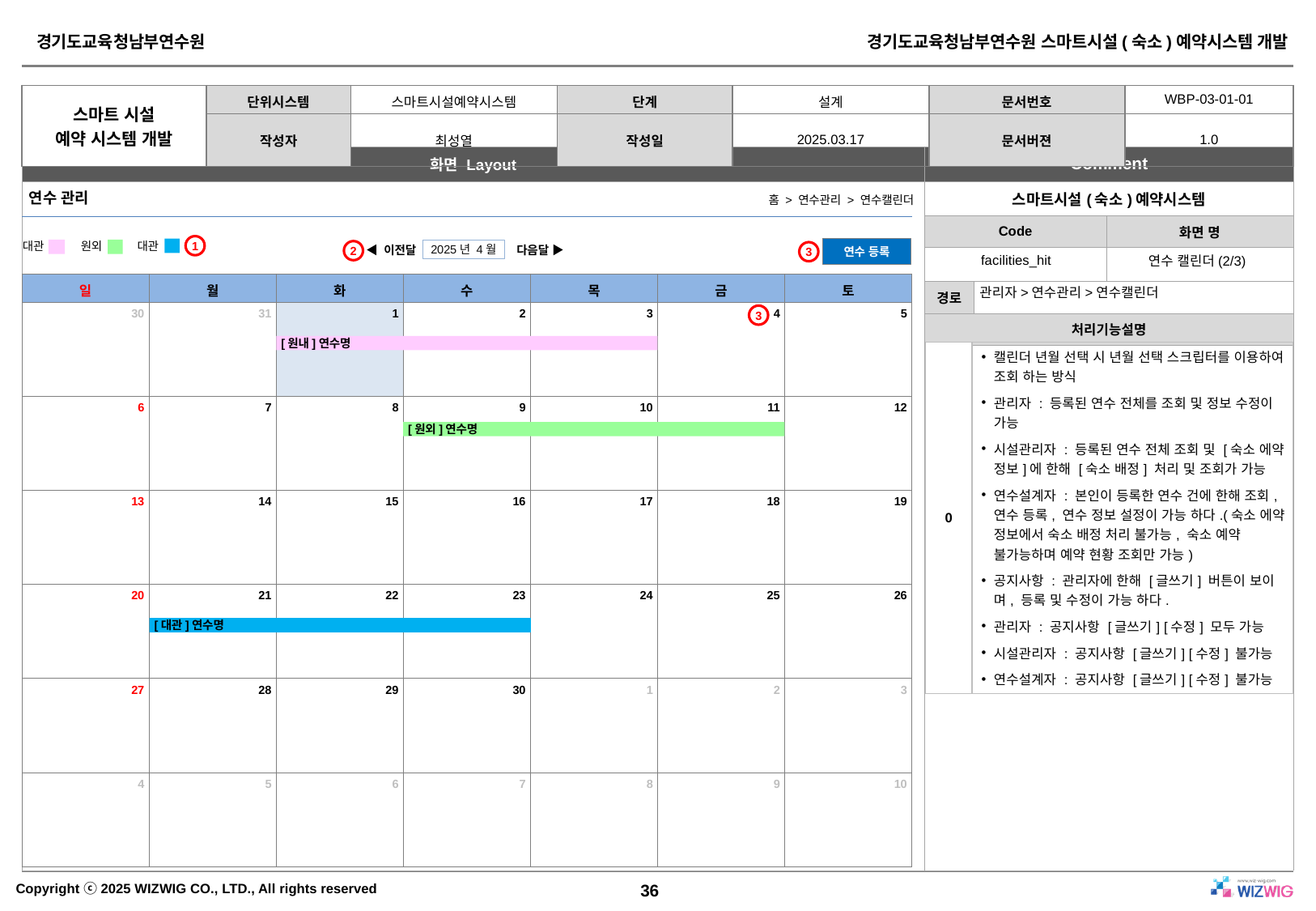

연수 관리
홈 > 연수관리 > 연수캘린더
1
대관
원외
대관

연수 등록

2025년 4월
2
3
◀ 이전달
다음달 ▶
facilities_hit
연수 캘린더(2/3)
| 일 | 월 | 화 | 수 | 목 | 금 | 토 |
| --- | --- | --- | --- | --- | --- | --- |
| 30 | 31 | 1 | 2 | 3 | 4 | 5 |
| 6 | 7 | 8 | 9 | 10 | 11 | 12 |
| 13 | 14 | 15 | 16 | 17 | 18 | 19 |
| 20 | 21 | 22 | 23 | 24 | 25 | 26 |
| 27 | 28 | 29 | 30 | 1 | 2 | 3 |
| 4 | 5 | 6 | 7 | 8 | 9 | 10 |
관리자>연수관리>연수캘린더
3
[원내]연수명
| 0 | 캘린더 년월 선택 시 년월 선택 스크립터를 이용하여 조회 하는 방식 관리자 : 등록된 연수 전체를 조회 및 정보 수정이 가능 시설관리자 : 등록된 연수 전체 조회 및 [숙소 에약 정보]에 한해 [숙소 배정] 처리 및 조회가 가능 연수설계자 : 본인이 등록한 연수 건에 한해 조회, 연수 등록, 연수 정보 설정이 가능 하다.(숙소 에약 정보에서 숙소 배정 처리 불가능, 숙소 예약 불가능하며 예약 현황 조회만 가능) 공지사항 : 관리자에 한해 [글쓰기] 버튼이 보이며, 등록 및 수정이 가능 하다. 관리자 : 공지사항 [글쓰기] [수정] 모두 가능 시설관리자 : 공지사항 [글쓰기] [수정] 불가능 연수설계자 : 공지사항 [글쓰기] [수정] 불가능 |
| --- | --- |
[원외]연수명
[대관]연수명